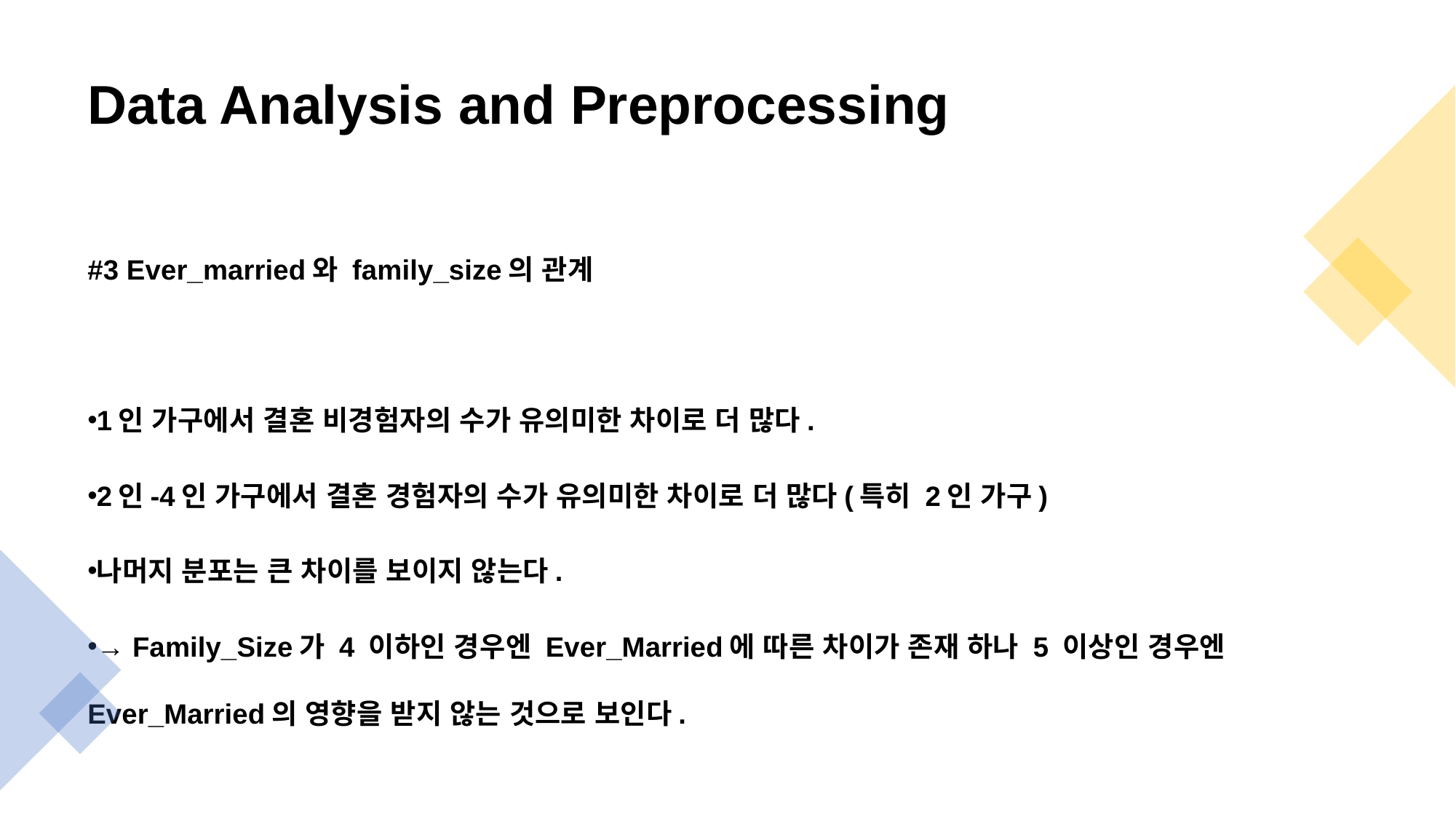

# Data Analysis and Preprocessing

#3 Ever_married와 family_size의 관계

1인 가구에서 결혼 비경험자의 수가 유의미한 차이로 더 많다.
2인-4인 가구에서 결혼 경험자의 수가 유의미한 차이로 더 많다(특히 2인 가구)
나머지 분포는 큰 차이를 보이지 않는다.
→ Family_Size가 4 이하인 경우엔 Ever_Married에 따른 차이가 존재 하나 5 이상인 경우엔 Ever_Married의 영향을 받지 않는 것으로 보인다.